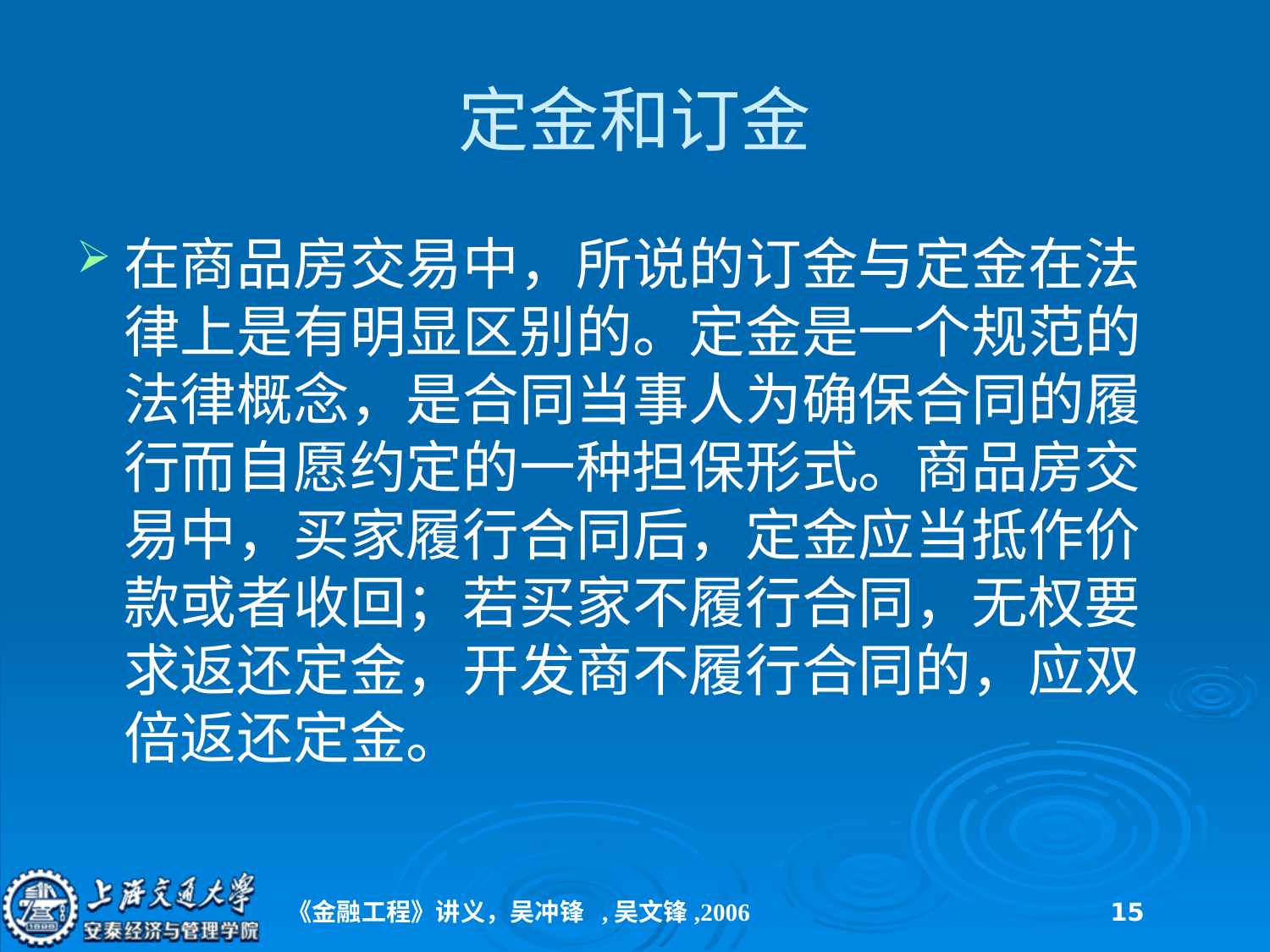

# 定金和订金
在商品房交易中，所说的订金与定金在法律上是有明显区别的。定金是一个规范的法律概念，是合同当事人为确保合同的履行而自愿约定的一种担保形式。商品房交易中，买家履行合同后，定金应当抵作价款或者收回；若买家不履行合同，无权要求返还定金，开发商不履行合同的，应双倍返还定金。